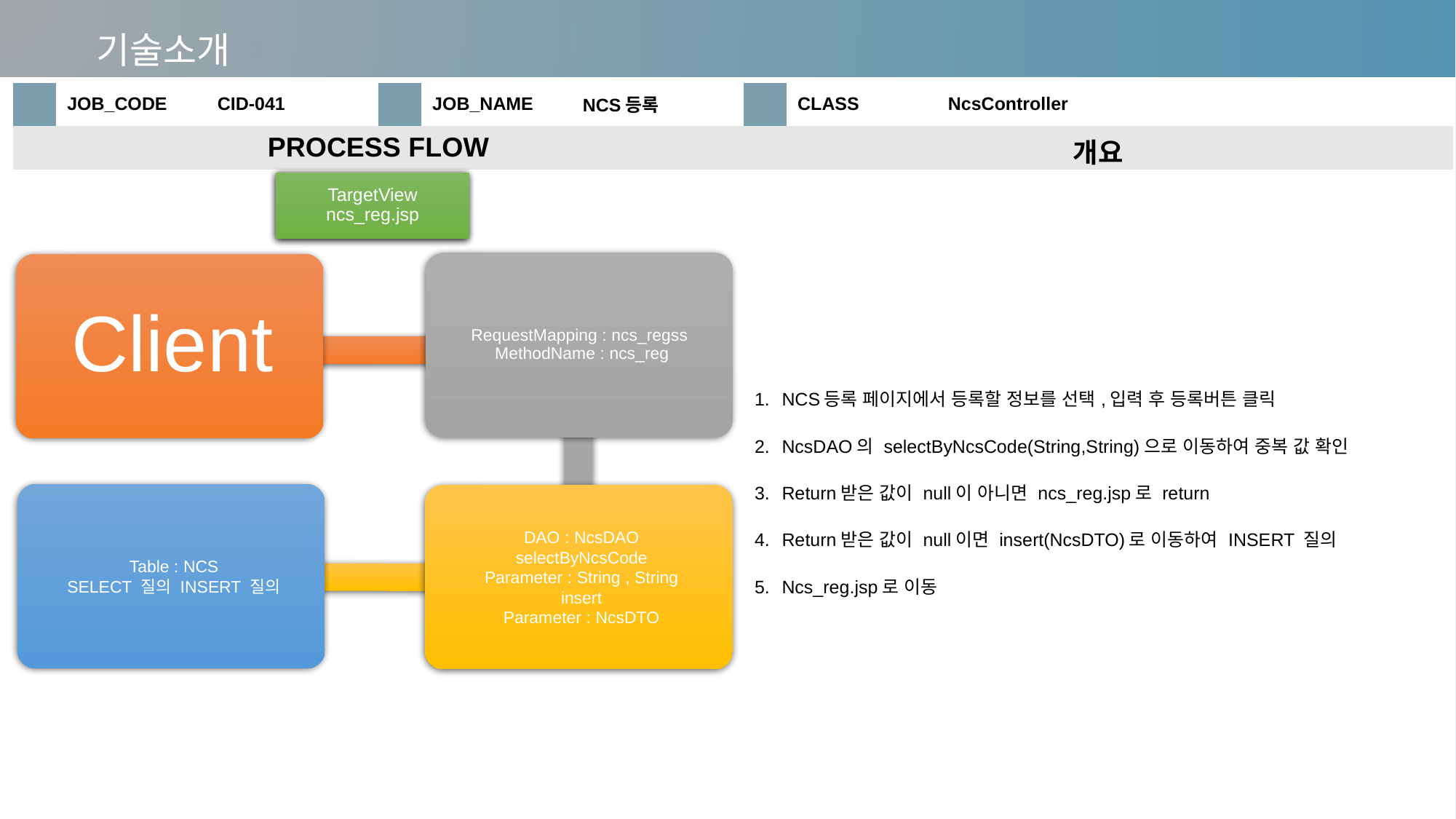

기술소개

|  | JOB\_CODE | CID-041 |  | JOB\_NAME | NCS등록 |  | CLASS | NcsController |
| --- | --- | --- | --- | --- | --- | --- | --- | --- |
| PROCESS FLOW |  |  |  |  |  | 개요 |  |  |
|  |  |  |  |  |  | NCS등록 페이지에서 등록할 정보를 선택,입력 후 등록버튼 클릭 NcsDAO의 selectByNcsCode(String,String)으로 이동하여 중복 값 확인 Return받은 값이 null이 아니면 ncs\_reg.jsp로 return Return받은 값이 null이면 insert(NcsDTO)로 이동하여 INSERT 질의 Ncs\_reg.jsp로 이동 |  |  |

TargetView
ncs_reg.jsp
Client
RequestMapping : ncs_regss
MethodName : ncs_reg
DAO : NcsDAO
selectByNcsCode
Parameter : String , String
insert
Parameter : NcsDTO
Table : NCS
SELECT 질의 INSERT 질의